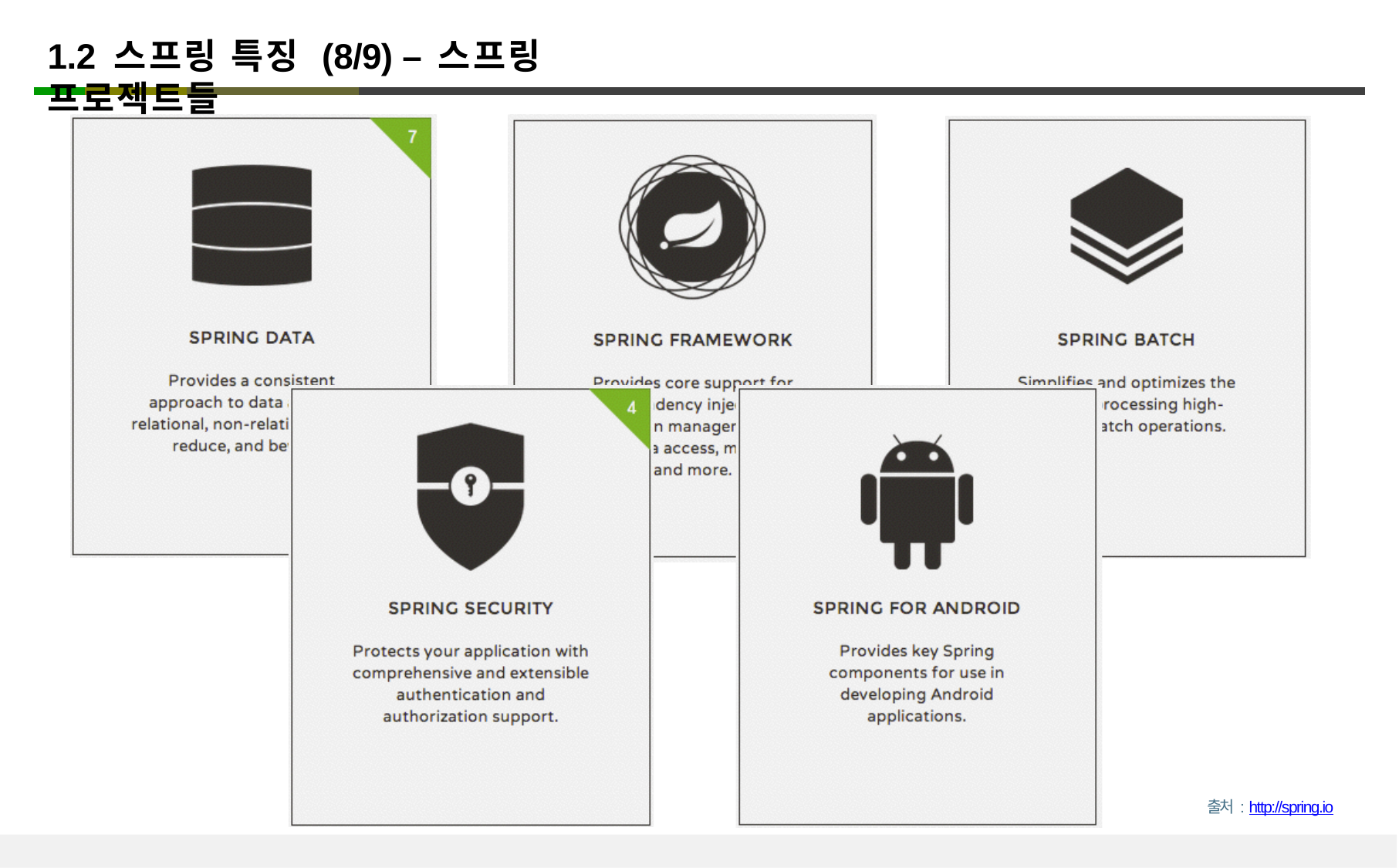

# 1.2 스프링 특징 (8/9) – 스프링 프로젝트들

출처 : http://spring.io